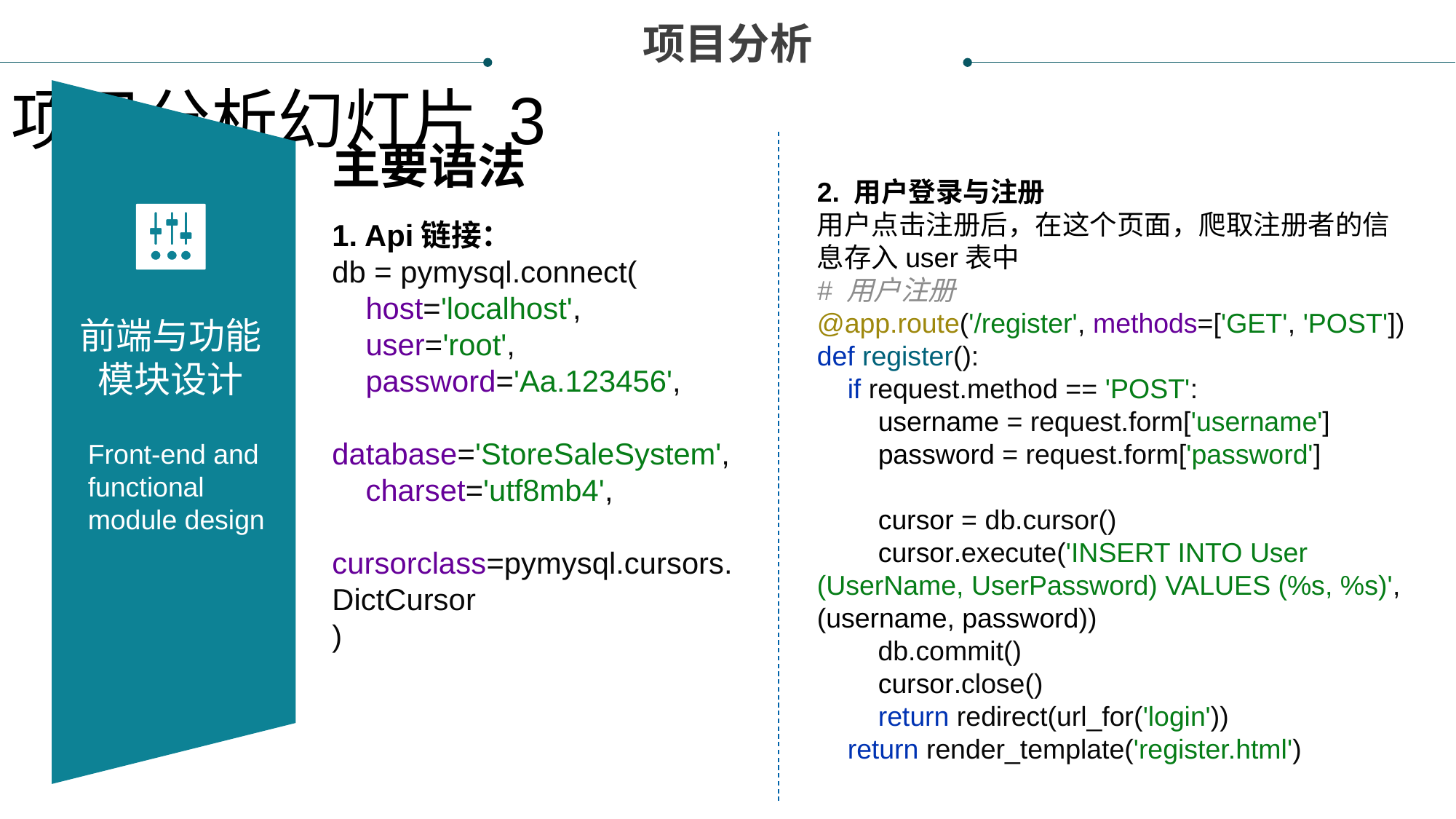

项目分析
项目分析幻灯片 3

前端与功能模块设计

主要语法
2. 用户登录与注册
用户点击注册后，在这个页面，爬取注册者的信息存入user表中
# 用户注册 @app.route('/register', methods=['GET', 'POST']) def register(): if request.method == 'POST': username = request.form['username'] password = request.form['password'] cursor = db.cursor() cursor.execute('INSERT INTO User (UserName, UserPassword) VALUES (%s, %s)', (username, password)) db.commit() cursor.close() return redirect(url_for('login')) return render_template('register.html')

1. Api链接：
db = pymysql.connect(
    host='localhost',
    user='root',
    password='Aa.123456',
    database='StoreSaleSystem',
    charset='utf8mb4',
    cursorclass=pymysql.cursors.DictCursor
)

Front-end and functional module design